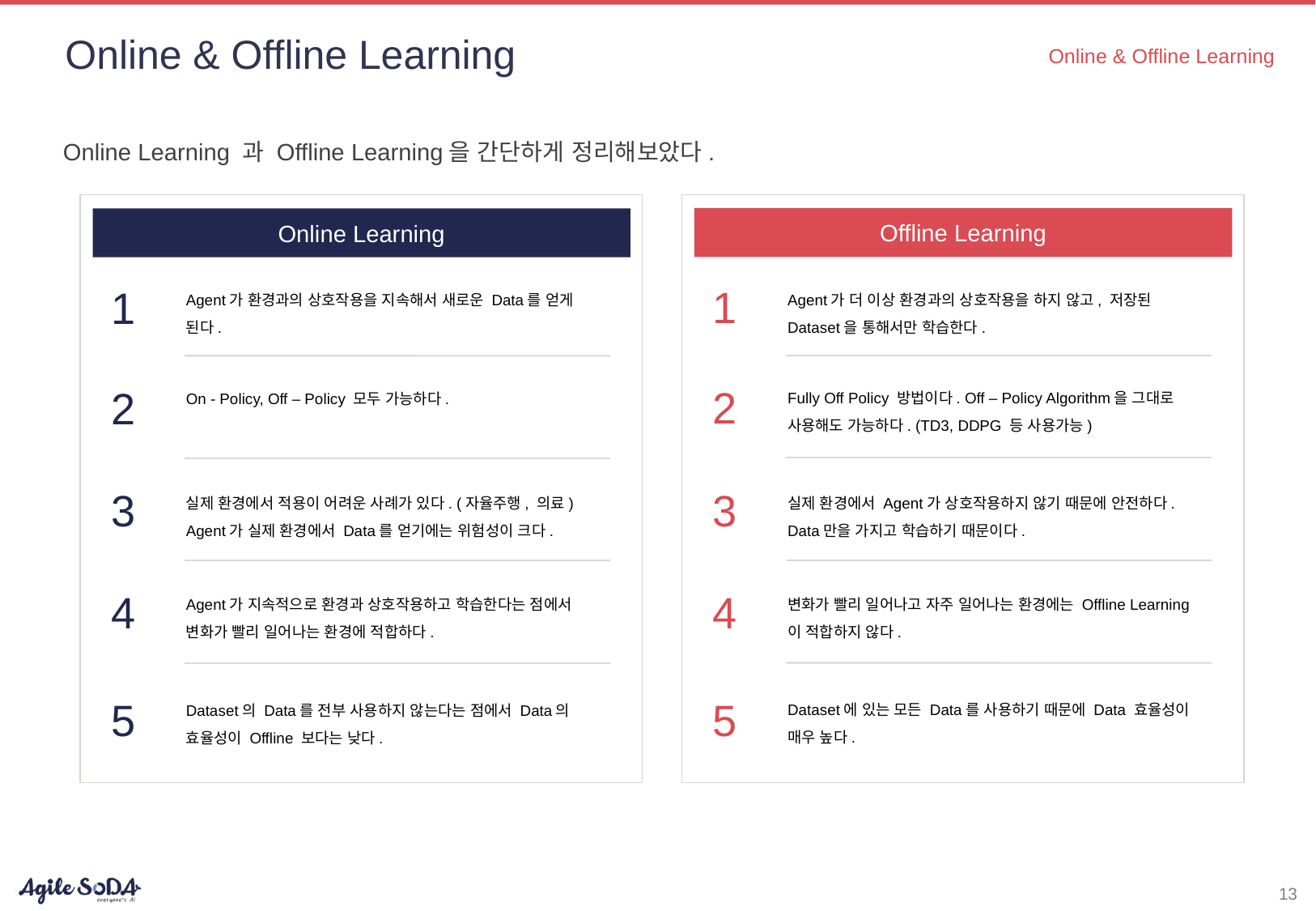

# Online & Offline Learning
Online & Offline Learning
Online Learning 과 Offline Learning을 간단하게 정리해보았다.

Offline Learning
Agent가 더 이상 환경과의 상호작용을 하지 않고, 저장된 Dataset을 통해서만 학습한다.
1
Fully Off Policy 방법이다. Off – Policy Algorithm을 그대로 사용해도 가능하다. (TD3, DDPG 등 사용가능)
2
실제 환경에서 Agent가 상호작용하지 않기 때문에 안전하다. Data만을 가지고 학습하기 때문이다.
3
변화가 빨리 일어나고 자주 일어나는 환경에는 Offline Learning이 적합하지 않다.
4
Dataset에 있는 모든 Data를 사용하기 때문에 Data 효율성이 매우 높다.
5
Online Learning
Agent가 환경과의 상호작용을 지속해서 새로운 Data를 얻게 된다.
1
On - Policy, Off – Policy 모두 가능하다.
2
실제 환경에서 적용이 어려운 사례가 있다. (자율주행, 의료)
Agent가 실제 환경에서 Data를 얻기에는 위험성이 크다.
3
Agent가 지속적으로 환경과 상호작용하고 학습한다는 점에서 변화가 빨리 일어나는 환경에 적합하다.
4
Dataset의 Data를 전부 사용하지 않는다는 점에서 Data의 효율성이 Offline 보다는 낮다.
5